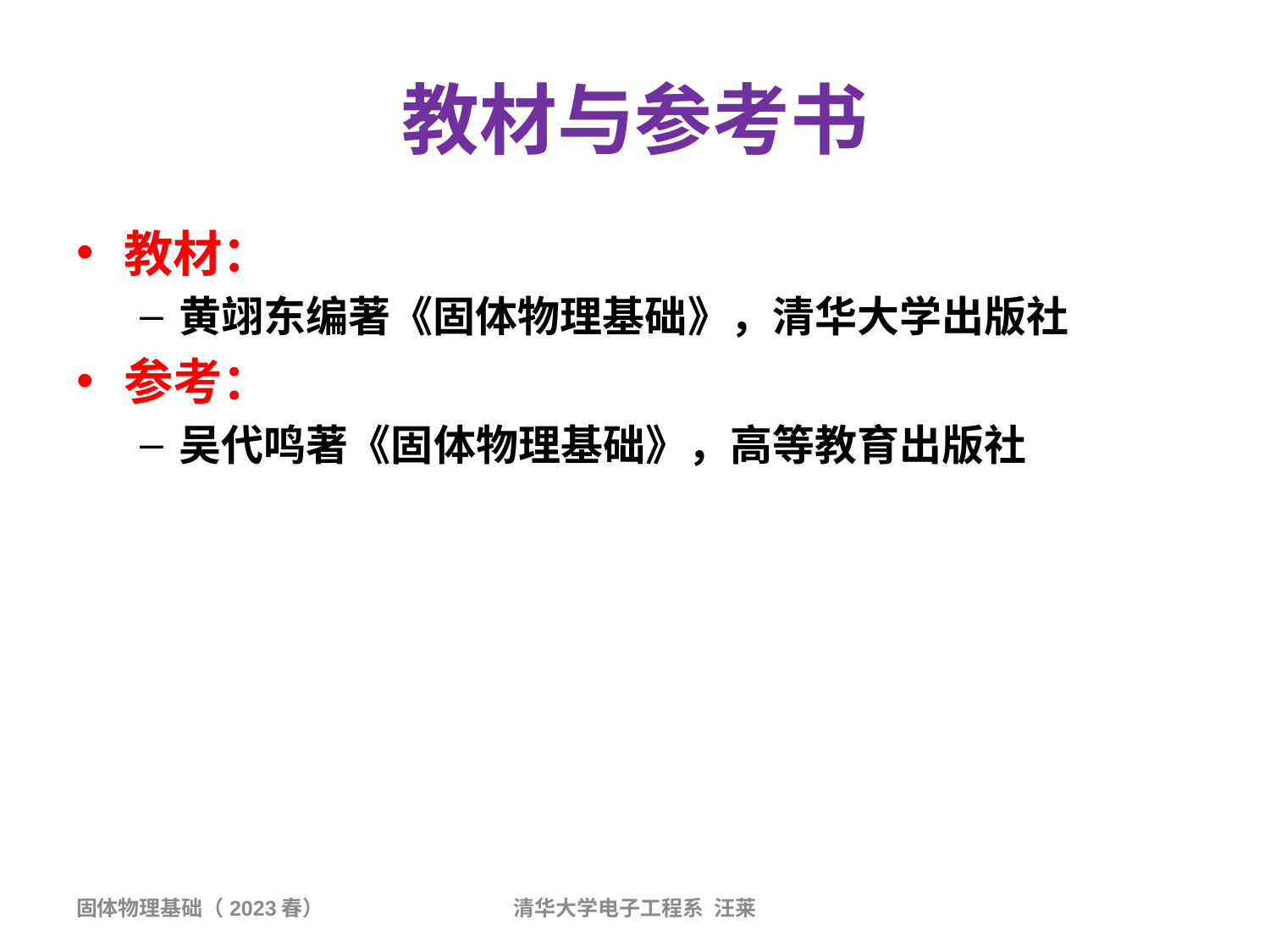

# 教材与参考书
教材：
黄翊东编著《固体物理基础》，清华大学出版社
参考：
吴代鸣著《固体物理基础》，高等教育出版社

固体物理基础（2023春）
清华大学电子工程系  汪莱
5